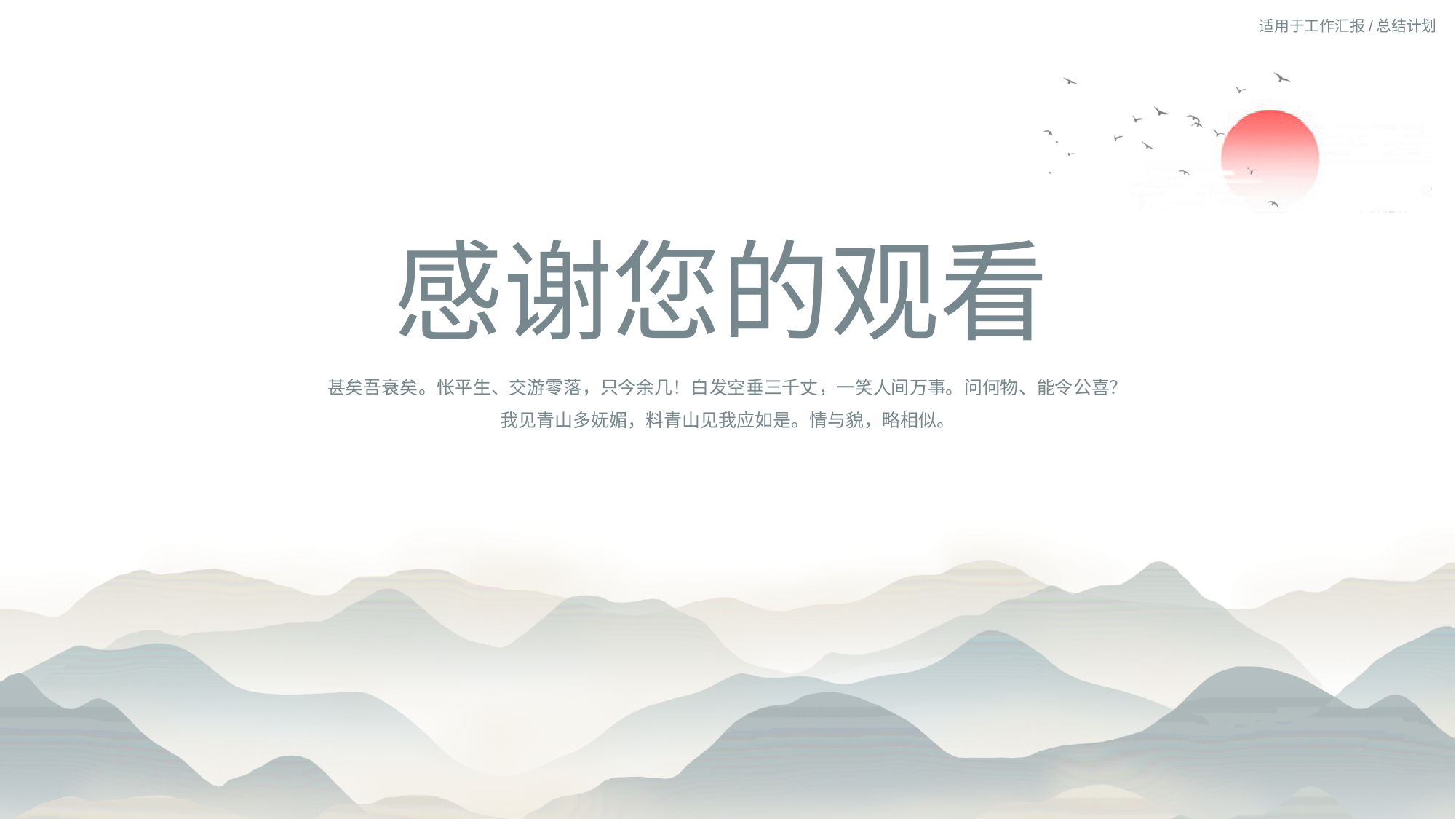

适用于工作汇报/总结计划
感谢您的观看
甚矣吾衰矣。怅平生、交游零落，只今余几！白发空垂三千丈，一笑人间万事。问何物、能令公喜？我见青山多妩媚，料青山见我应如是。情与貌，略相似。